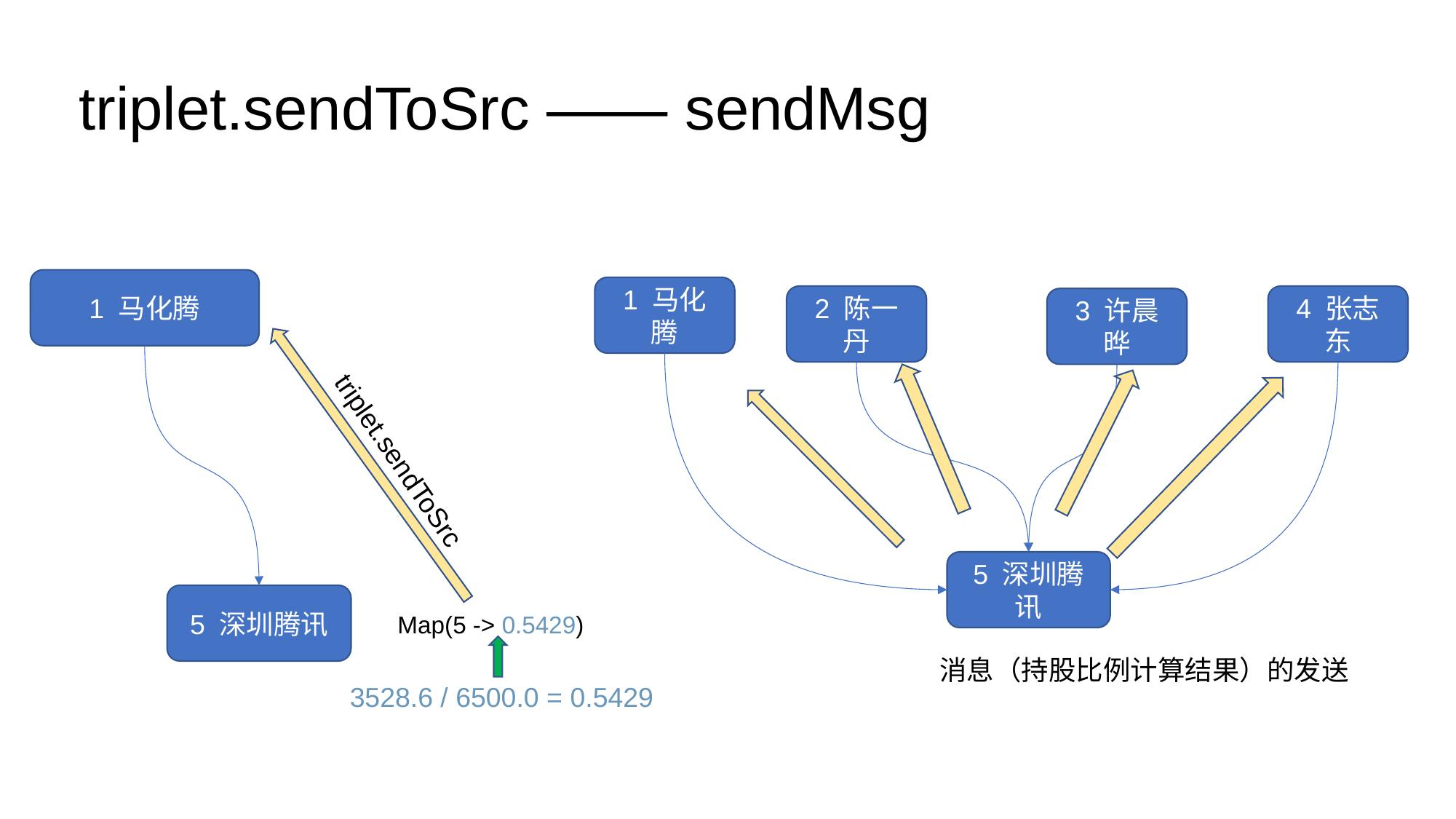

triplet.sendToSrc —— sendMsg
1 马化腾
1 马化腾
4 张志东
2 陈一丹
3 许晨晔

triplet.sendToSrc

5 深圳腾讯
5 深圳腾讯
Map(5 -> 0.5429)

消息（持股比例计算结果）的发送
3528.6 / 6500.0 = 0.5429